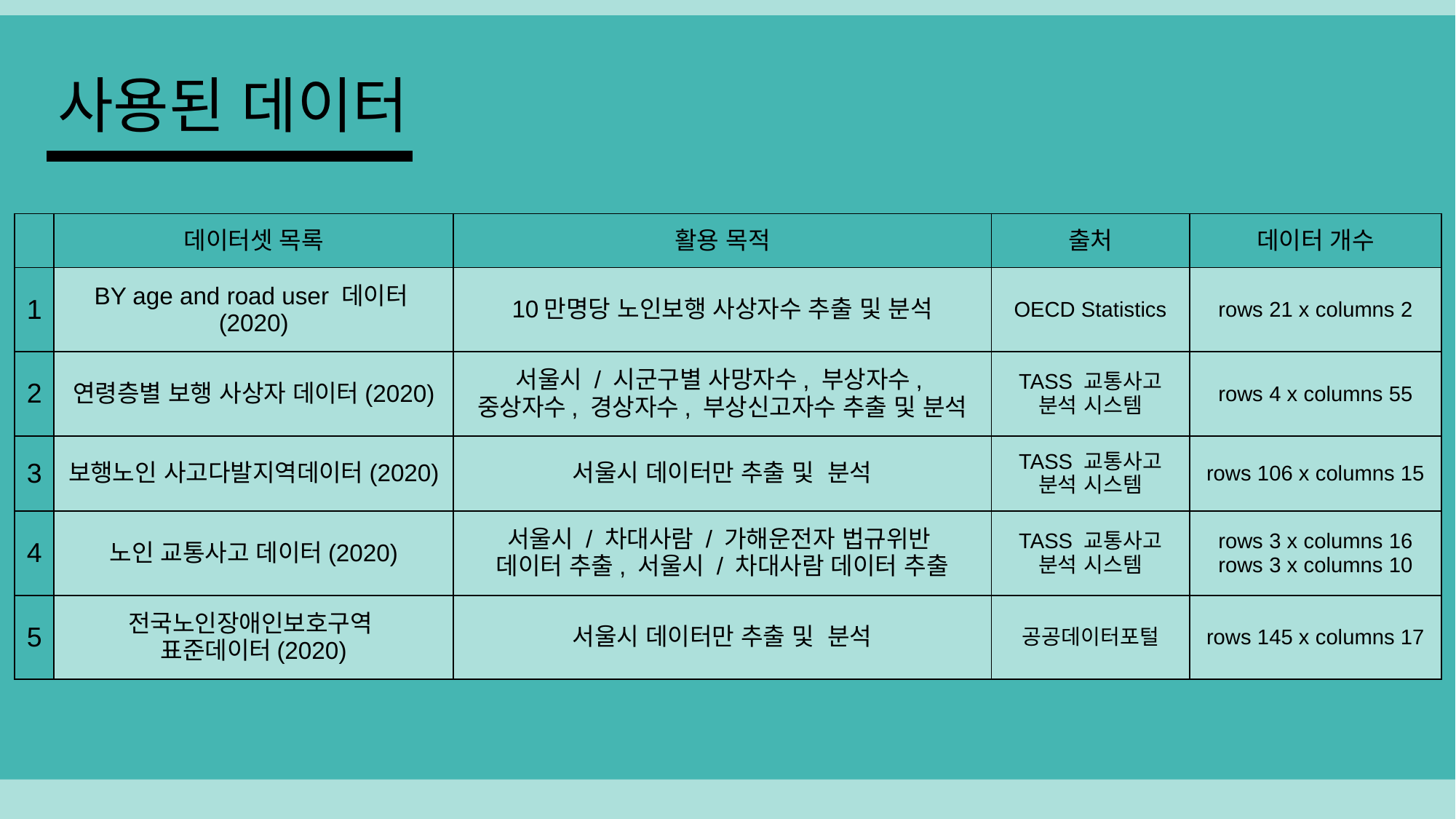

사용된 데이터
|  | 데이터셋 목록 | 활용 목적 | 출처 | 데이터 개수 |
| --- | --- | --- | --- | --- |
| 1 | BY age and road user 데이터(2020) | 10만명당 노인보행 사상자수 추출 및 분석 | OECD Statistics | rows 21 x columns 2 |
| 2 | 연령층별 보행 사상자 데이터(2020) | 서울시 / 시군구별 사망자수, 부상자수, 중상자수, 경상자수, 부상신고자수 추출 및 분석 | TASS 교통사고 분석 시스템 | rows 4 x columns 55 |
| 3 | 보행노인 사고다발지역데이터(2020) | 서울시 데이터만 추출 및 분석 | TASS 교통사고 분석 시스템 | rows 106 x columns 15 |
| 4 | 노인 교통사고 데이터(2020) | 서울시 / 차대사람 / 가해운전자 법규위반 데이터 추출, 서울시 / 차대사람 데이터 추출 | TASS 교통사고 분석 시스템 | rows 3 x columns 16 rows 3 x columns 10 |
| 5 | 전국노인장애인보호구역 표준데이터(2020) | 서울시 데이터만 추출 및 분석 | 공공데이터포털 | rows 145 x columns 17 |